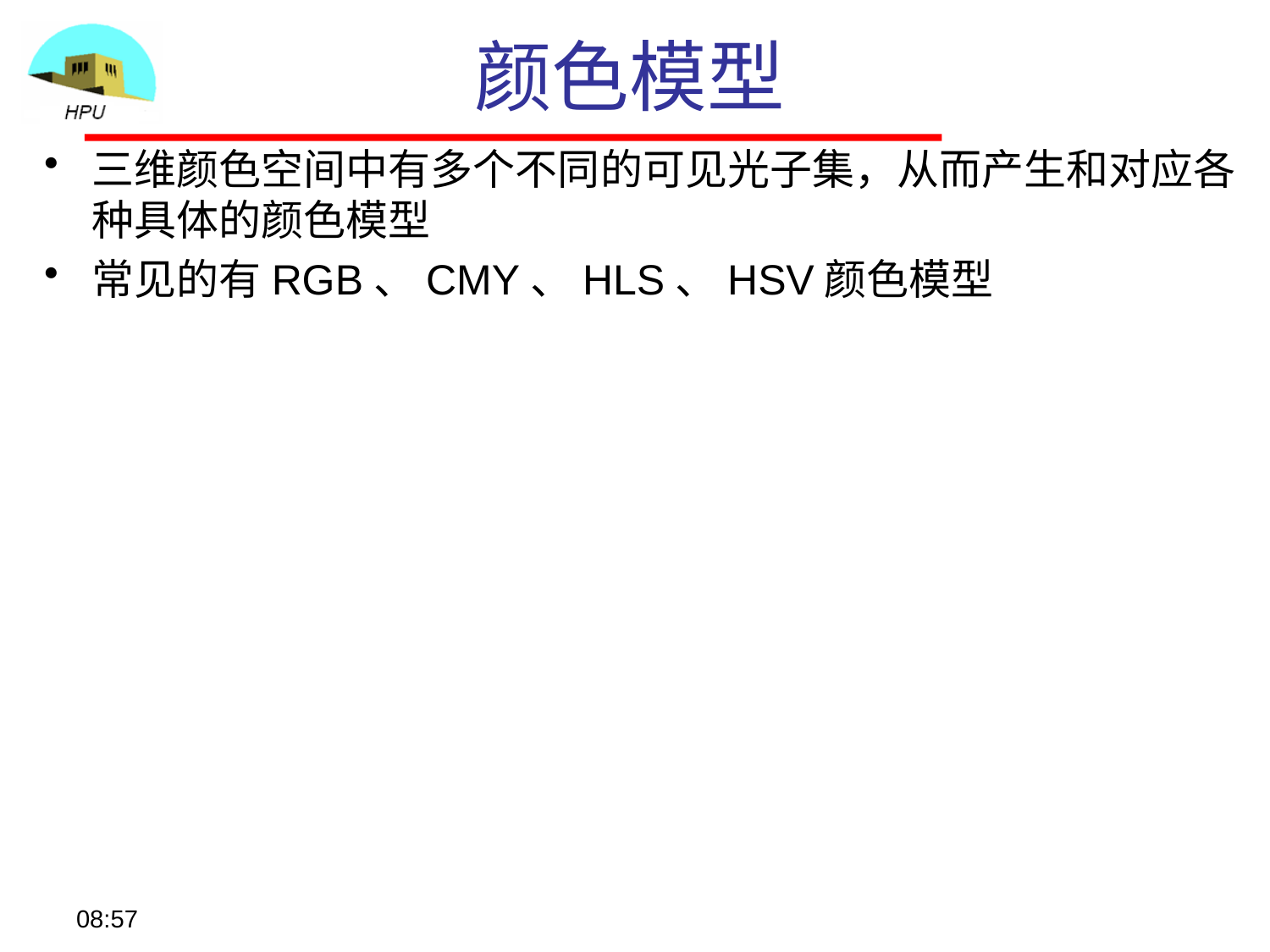

# 颜色模型
三维颜色空间中有多个不同的可见光子集，从而产生和对应各种具体的颜色模型
常见的有RGB、CMY、HLS、HSV颜色模型
08:57